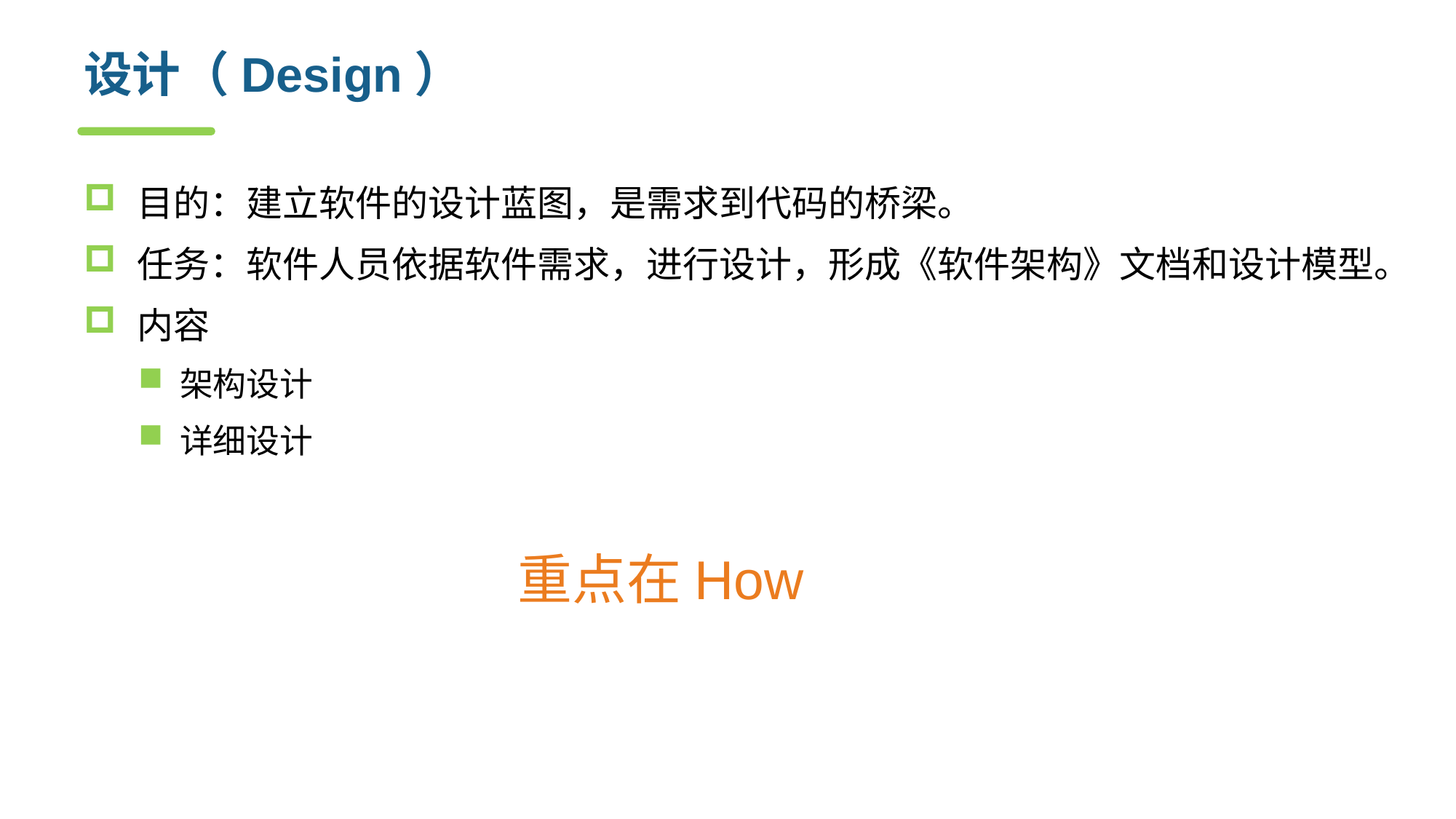

# 设计（Design）
目的：建立软件的设计蓝图，是需求到代码的桥梁。
任务：软件人员依据软件需求，进行设计，形成《软件架构》文档和设计模型。
内容
架构设计
详细设计

重点在How
36